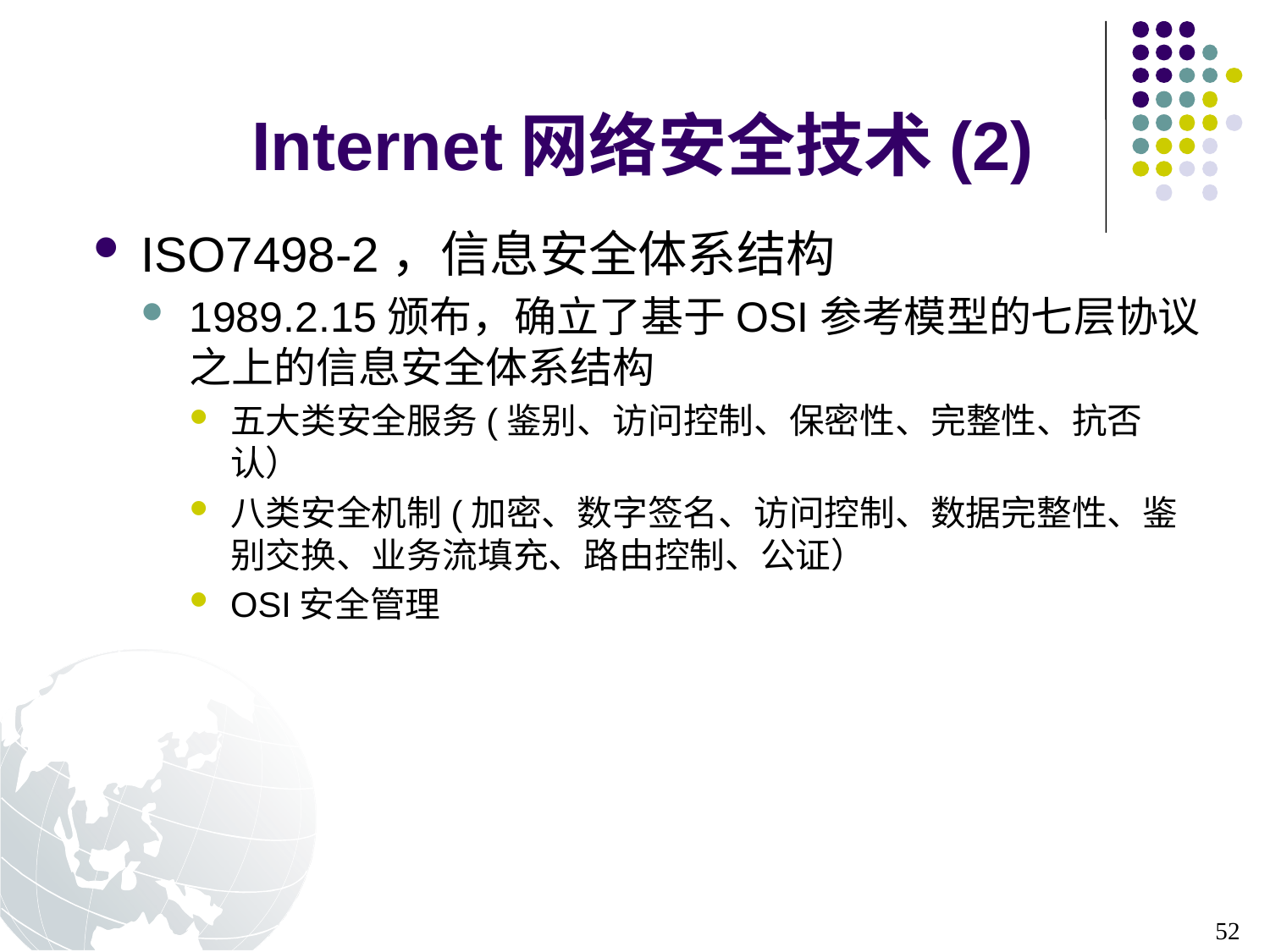

# Internet网络安全技术(2)
ISO7498-2，信息安全体系结构
1989.2.15颁布，确立了基于OSI参考模型的七层协议之上的信息安全体系结构
五大类安全服务(鉴别、访问控制、保密性、完整性、抗否认）
八类安全机制(加密、数字签名、访问控制、数据完整性、鉴别交换、业务流填充、路由控制、公证）
OSI安全管理